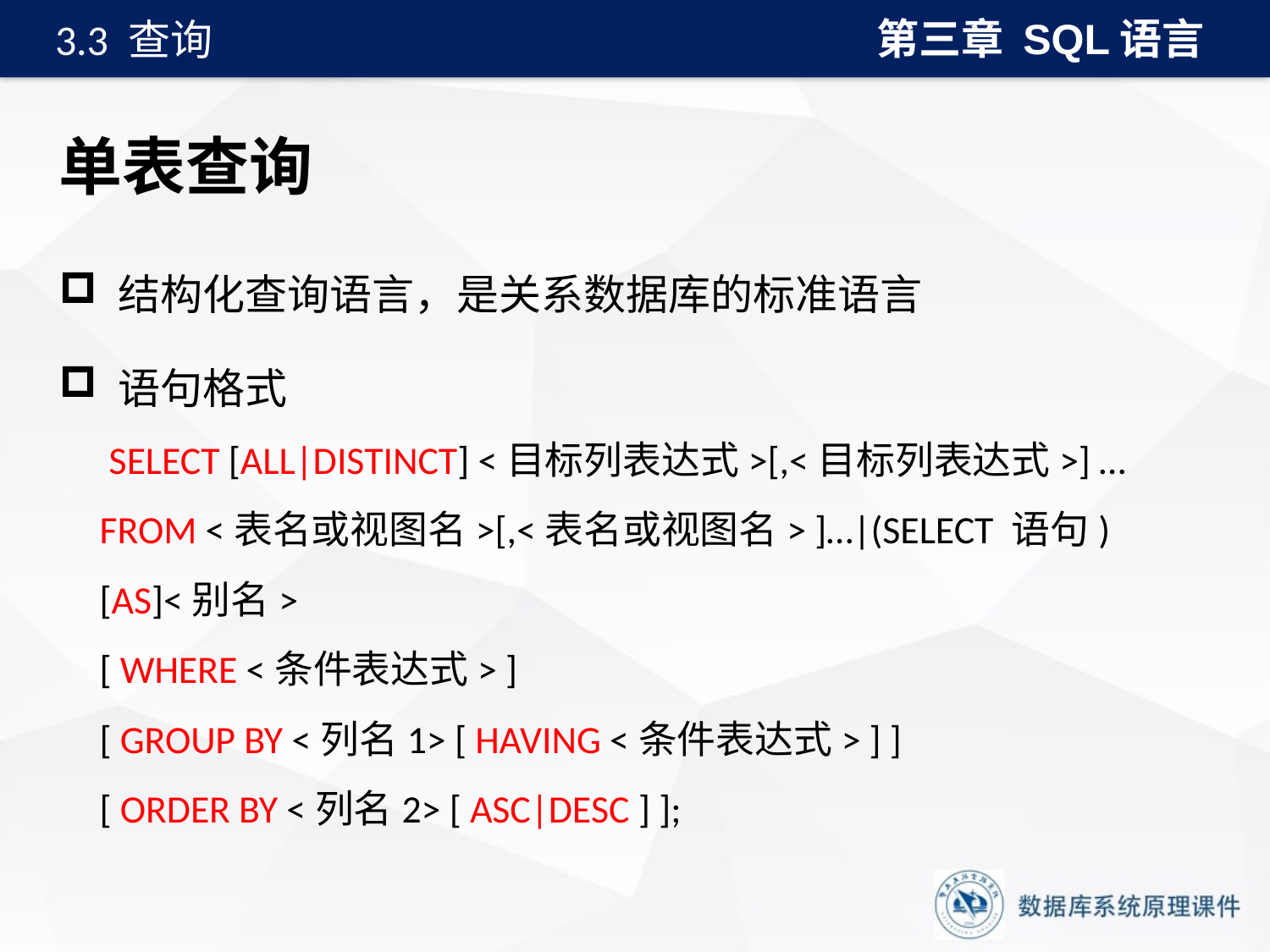

第三章 SQL语言
3.3 查询
# 单表查询
 结构化查询语言，是关系数据库的标准语言
 语句格式
 SELECT [ALL|DISTINCT] <目标列表达式>[,<目标列表达式>] …
 FROM <表名或视图名>[,<表名或视图名> ]…|(SELECT 语句)
 [AS]<别名>
 [ WHERE <条件表达式> ]
 [ GROUP BY <列名1> [ HAVING <条件表达式> ] ]
 [ ORDER BY <列名2> [ ASC|DESC ] ];